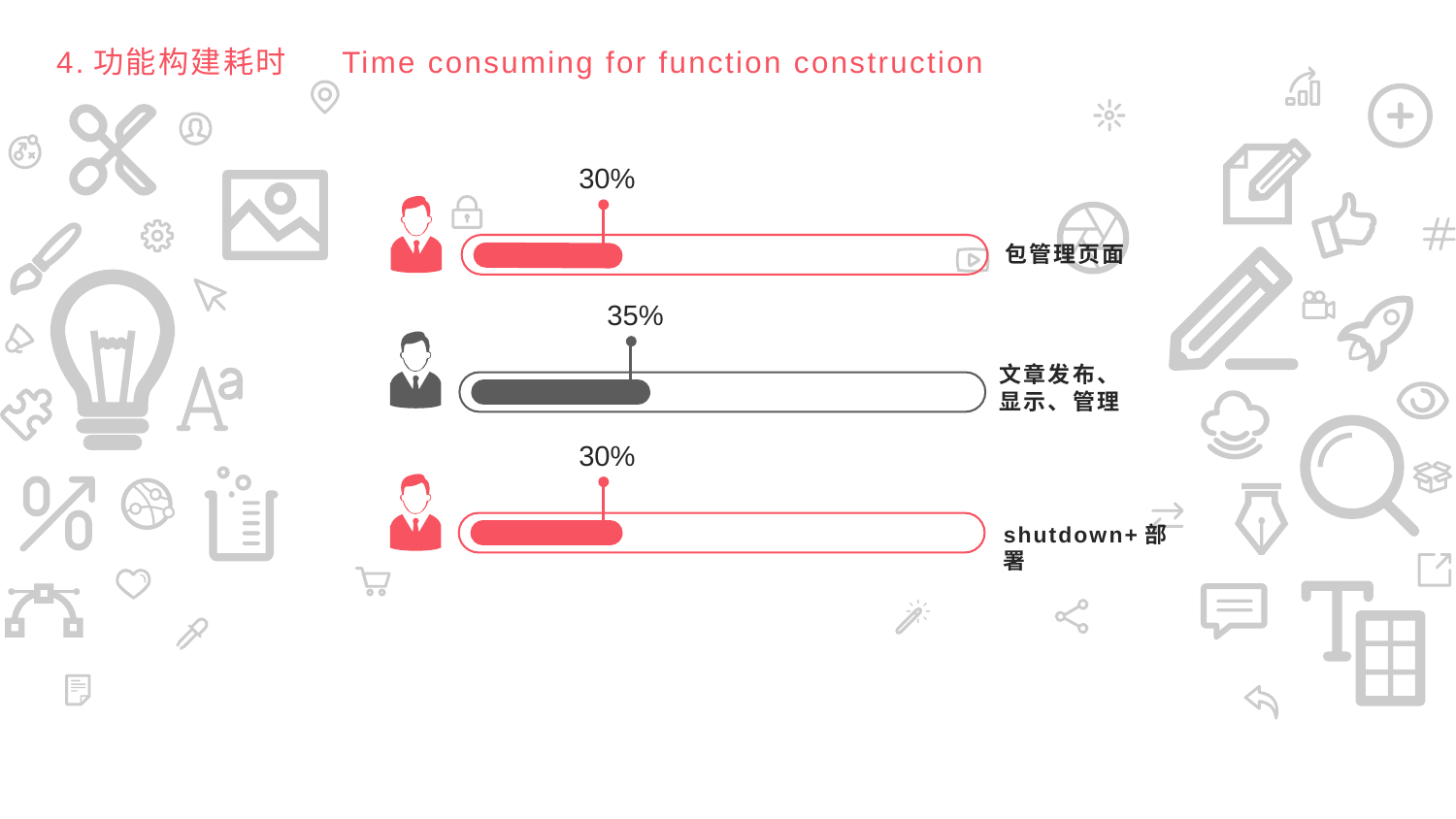

4.功能构建耗时
Time consuming for function construction

30%

包管理页面

35%

文章发布、显示、管理

30%

shutdown+部署